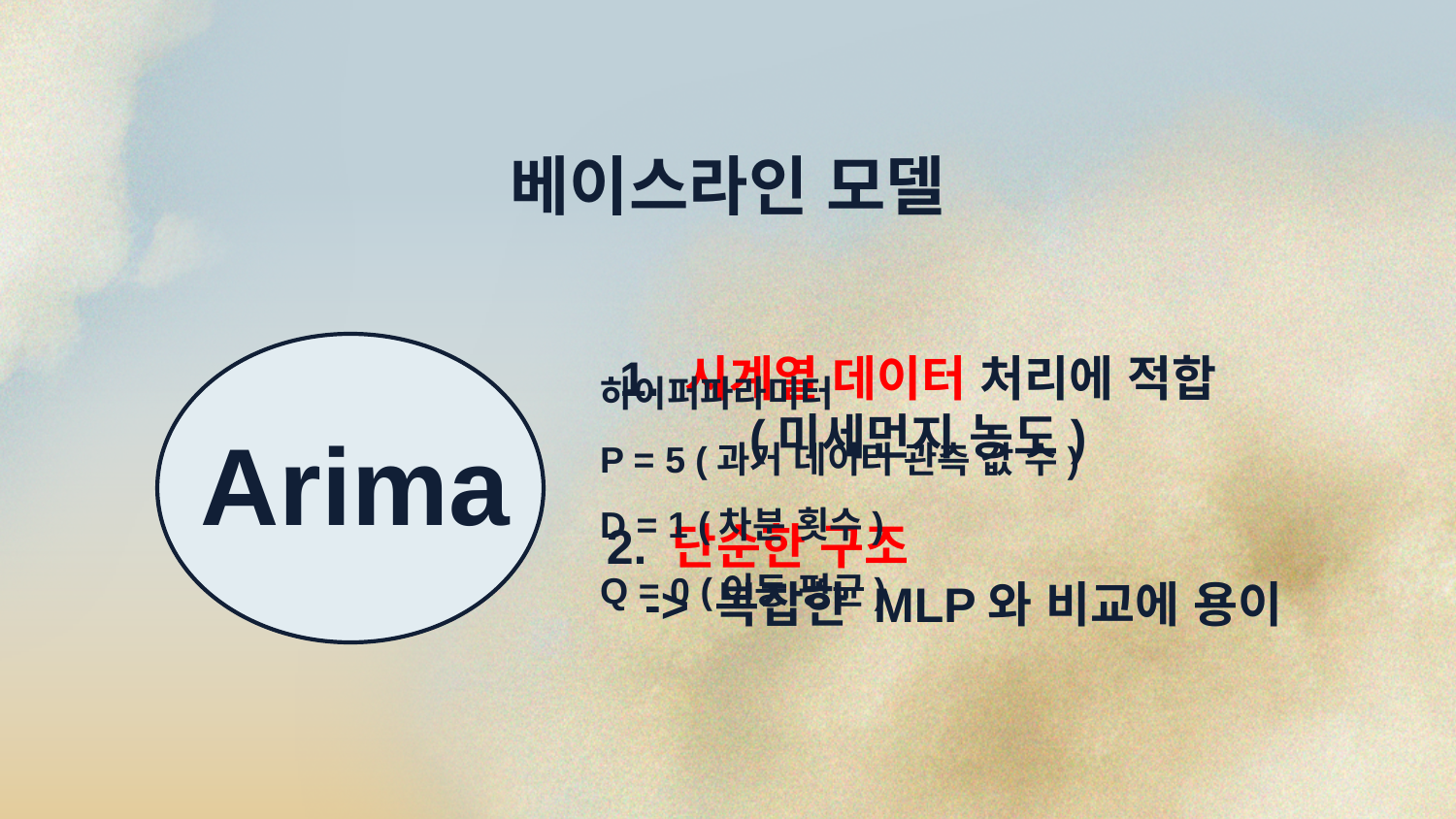

베이스라인 모델

1. 시계열 데이터 처리에 적합
(미세먼지 농도)

하이퍼파라미터
P = 5 (과거 데이터 관측 값 수)
D = 1 (차분 횟수)
Q = 0 (이동 평균)
Arima
2. 단순한 구조
-> 복잡한 MLP와 비교에 용이